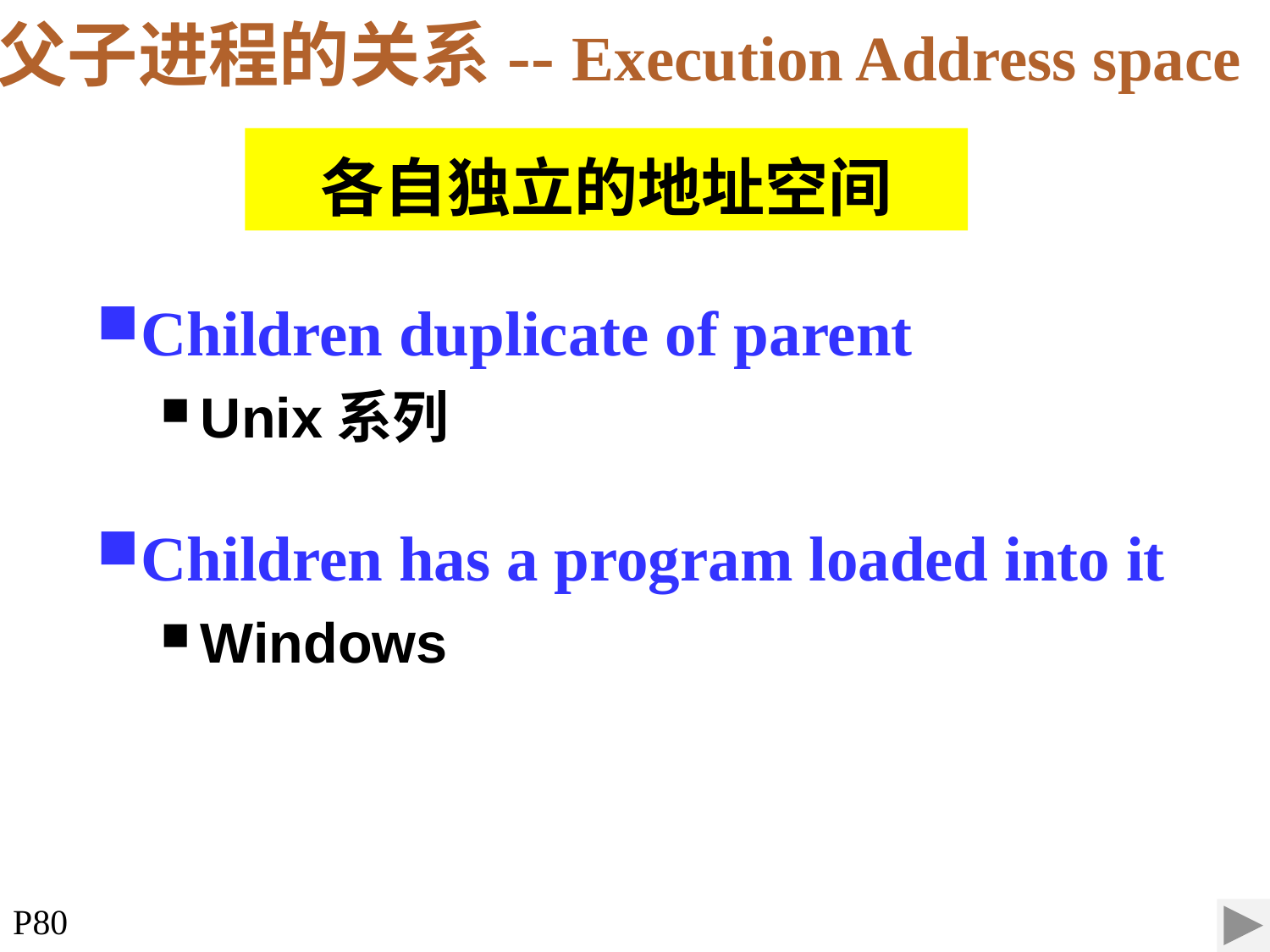

父子进程的关系-- Execution Address space
各自独立的地址空间
Children duplicate of parent
Unix系列

Children has a program loaded into it
Windows
P80